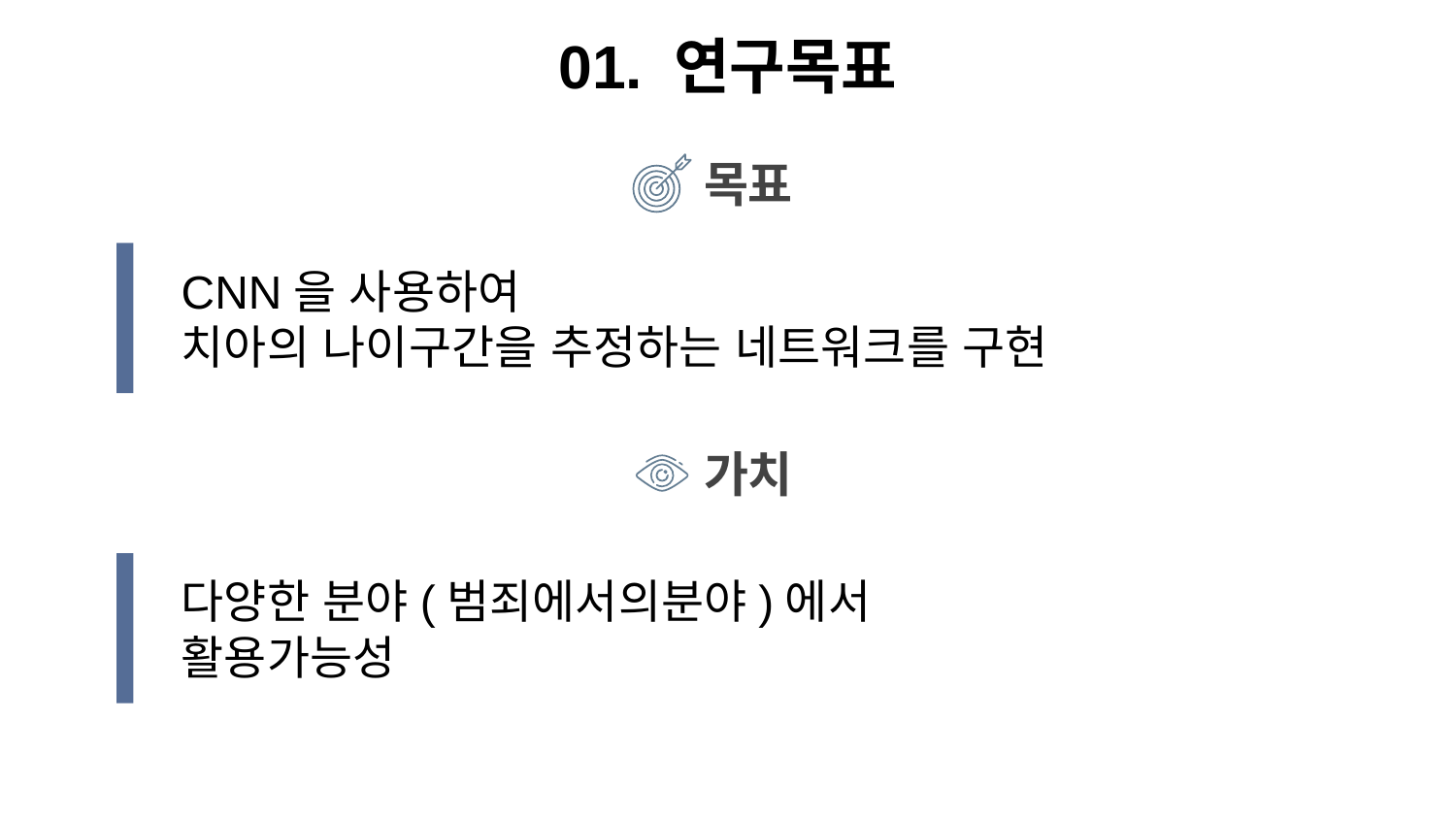

01. 연구목표
목표

CNN을 사용하여
치아의 나이구간을 추정하는 네트워크를 구현
가치

다양한 분야(범죄에서의분야)에서
활용가능성